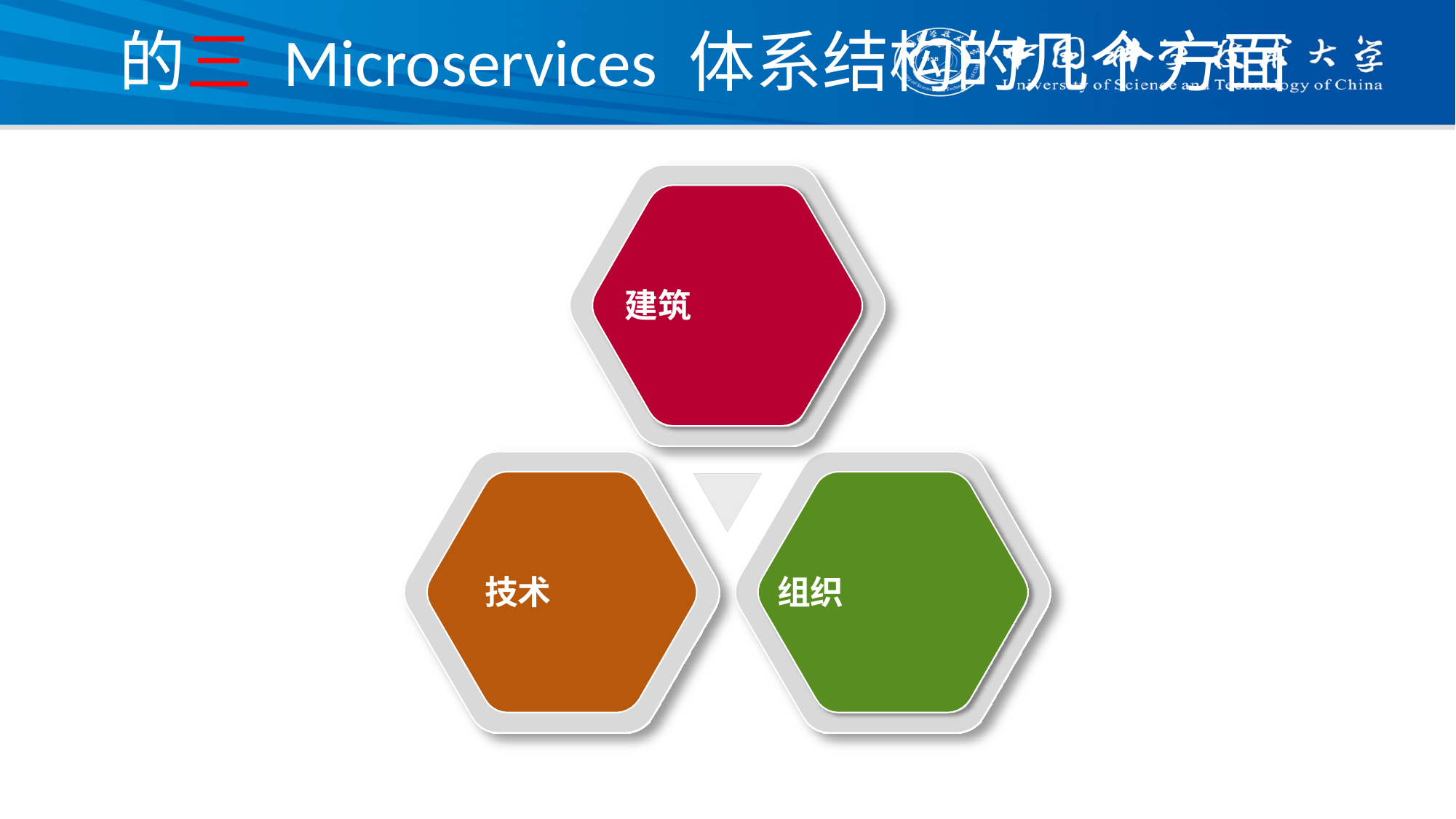

# 的三 Microservices 体系结构的几个方面

建筑

技术
组织